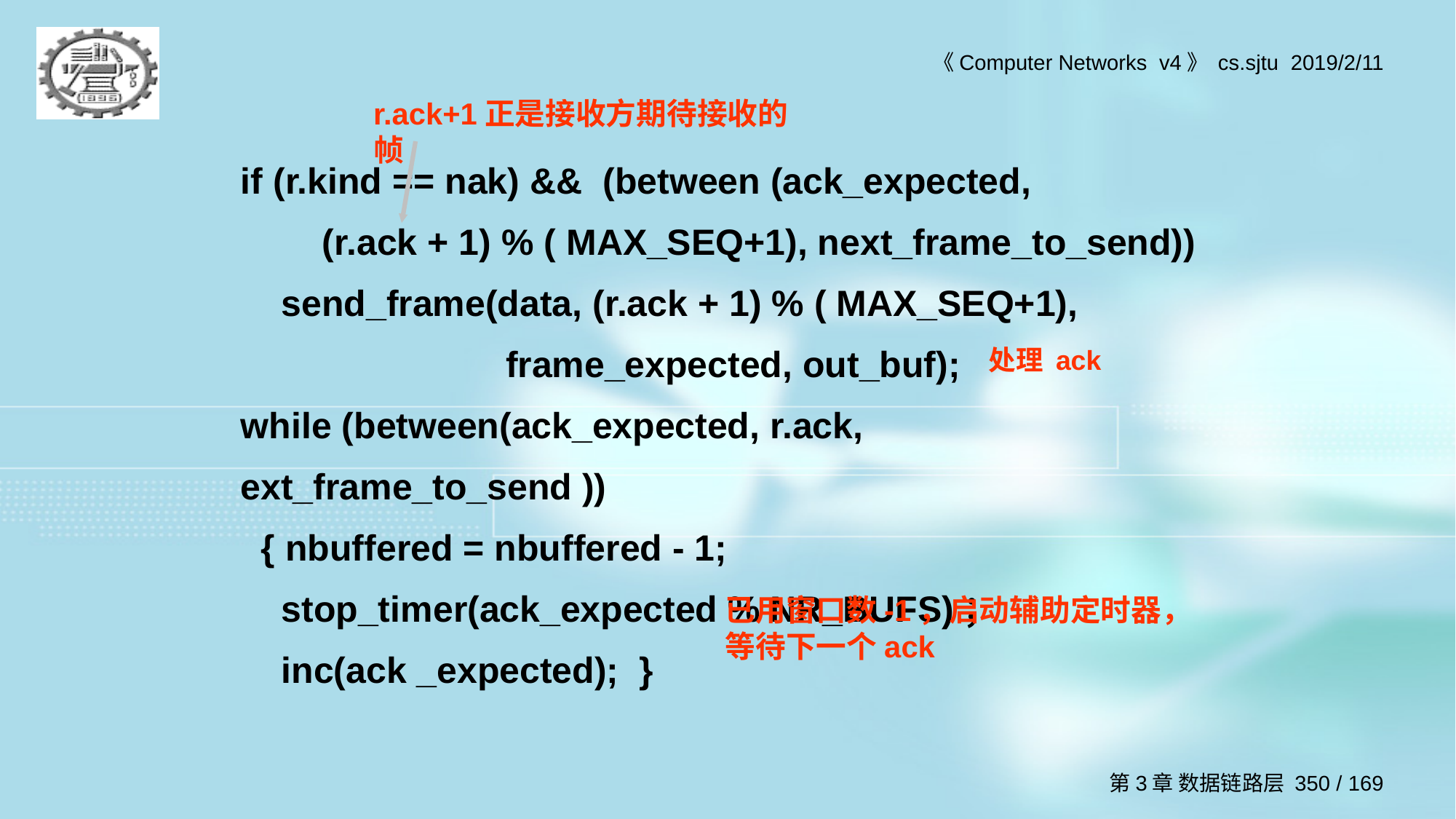

r.ack+1正是接收方期待接收的帧
if (r.kind == nak) &&  (between (ack_expected,
        (r.ack + 1) % ( MAX_SEQ+1), next_frame_to_send))
    send_frame(data, (r.ack + 1) % ( MAX_SEQ+1),
                          frame_expected, out_buf);
while (between(ack_expected, r.ack, ext_frame_to_send ))
  { nbuffered = nbuffered - 1;
    stop_timer(ack_expected % NR_BUFS)；
    inc(ack _expected);  }

处理 ack
已用窗口数-1，启动辅助定时器，等待下一个ack